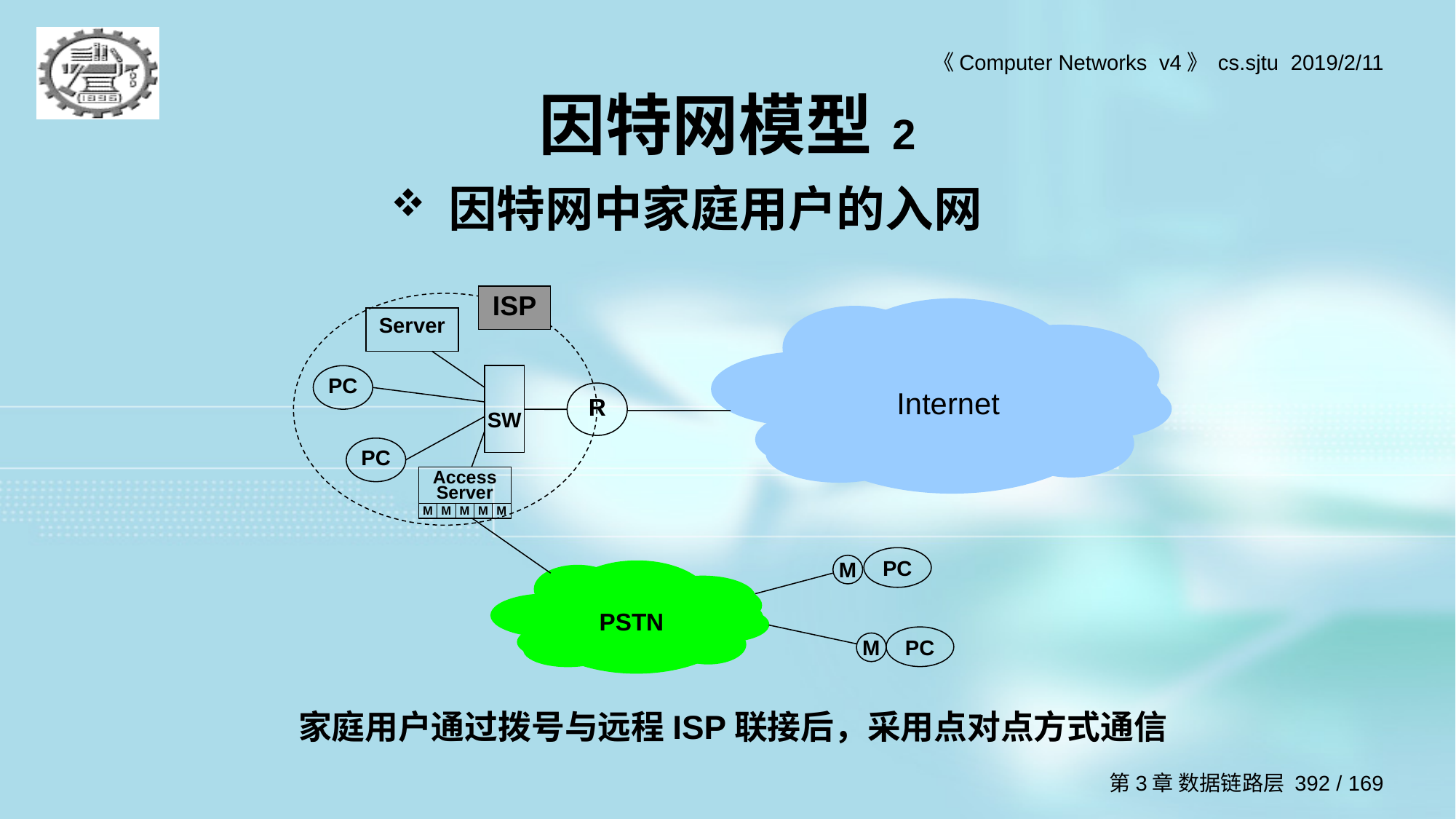

# 因特网模型 2
因特网中家庭用户的入网
ISP

Server

PC

SW
R

PC
Access Server

Internet

PC
M

PC
M

PSTN
| M | M | M | M | M |
| --- | --- | --- | --- | --- |
家庭用户通过拨号与远程ISP联接后，采用点对点方式通信